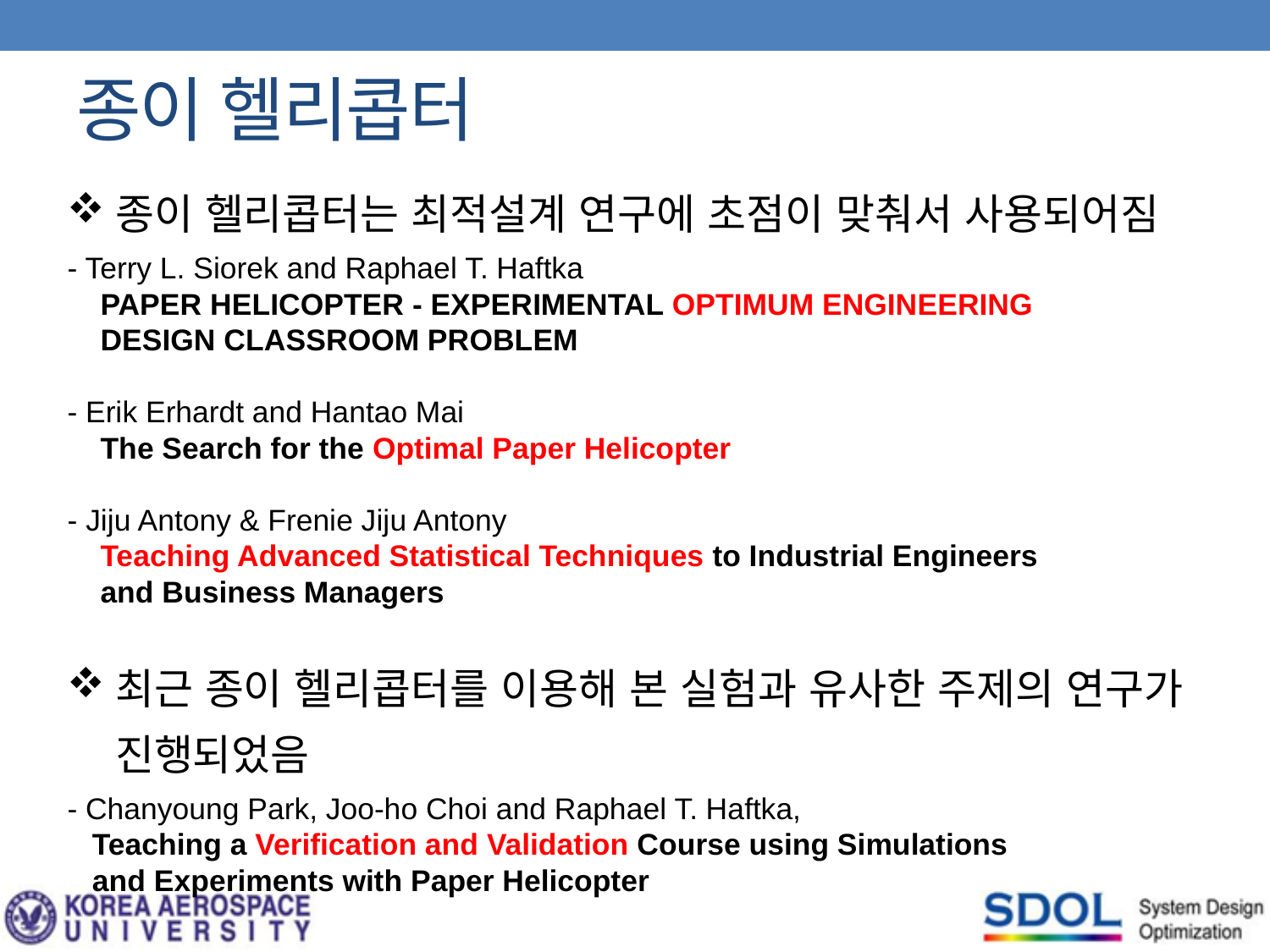

종이 헬리콥터
종이 헬리콥터는 최적설계 연구에 초점이 맞춰서 사용되어짐
- Terry L. Siorek and Raphael T. Haftka
    PAPER HELICOPTER - EXPERIMENTAL OPTIMUM ENGINEERING
    DESIGN CLASSROOM PROBLEM

- Erik Erhardt and Hantao Mai
    The Search for the Optimal Paper Helicopter

- Jiju Antony & Frenie Jiju Antony
    Teaching Advanced Statistical Techniques to Industrial Engineers
    and Business Managers

최근 종이 헬리콥터를 이용해 본 실험과 유사한 주제의 연구가 진행되었음
- Chanyoung Park, Joo-ho Choi and Raphael T. Haftka,
   Teaching a Verification and Validation Course using Simulations
   and Experiments with Paper Helicopter